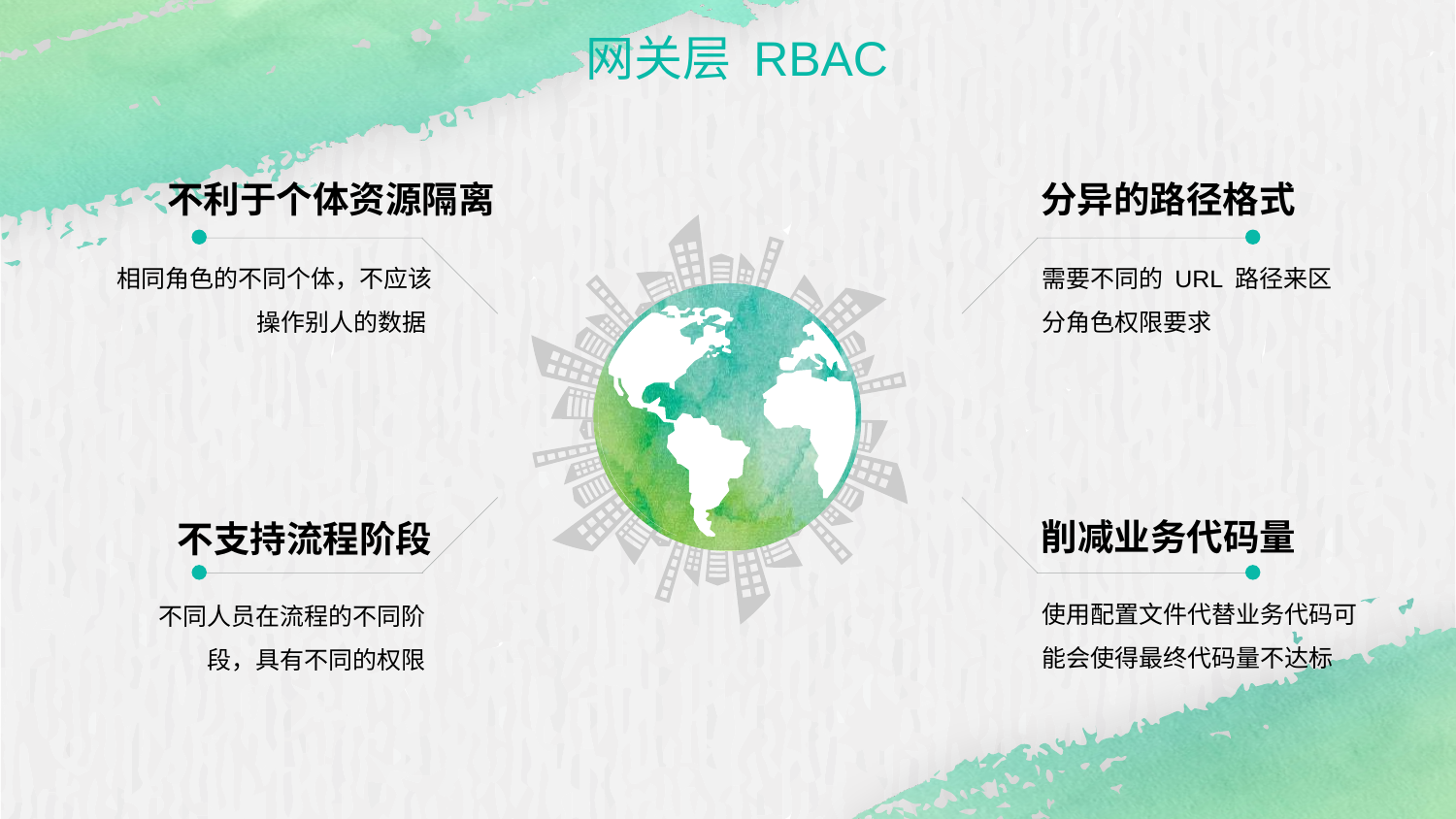

网关层 RBAC
分异的路径格式
不利于个体资源隔离

相同角色的不同个体，不应该操作别人的数据
需要不同的 URL 路径来区分角色权限要求

削减业务代码量

不支持流程阶段
使用配置文件代替业务代码可能会使得最终代码量不达标
不同人员在流程的不同阶段，具有不同的权限